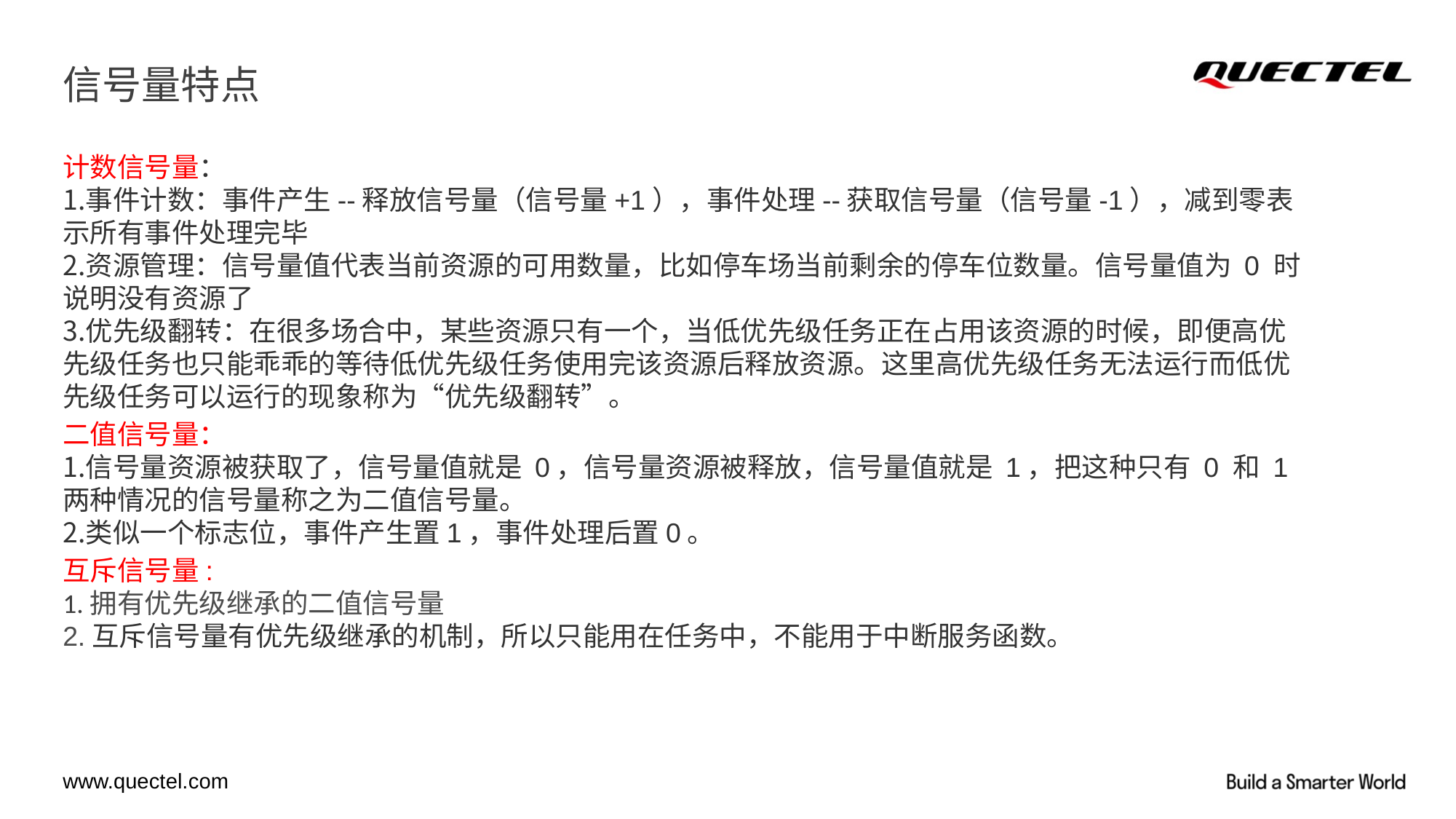

# 信号量特点
计数信号量：
事件计数：事件产生--释放信号量（信号量+1），事件处理--获取信号量（信号量-1），减到零表示所有事件处理完毕
资源管理：信号量值代表当前资源的可用数量，比如停车场当前剩余的停车位数量。信号量值为 0 时说明没有资源了
优先级翻转：在很多场合中，某些资源只有一个，当低优先级任务正在占用该资源的时候，即便高优先级任务也只能乖乖的等待低优先级任务使用完该资源后释放资源。这里高优先级任务无法运行而低优先级任务可以运行的现象称为“优先级翻转”。

二值信号量：
信号量资源被获取了，信号量值就是 0，信号量资源被释放，信号量值就是 1，把这种只有 0 和 1 两种情况的信号量称之为二值信号量。
类似一个标志位，事件产生置1，事件处理后置0。

互斥信号量:
1.拥有优先级继承的二值信号量
2.互斥信号量有优先级继承的机制，所以只能用在任务中，不能用于中断服务函数。